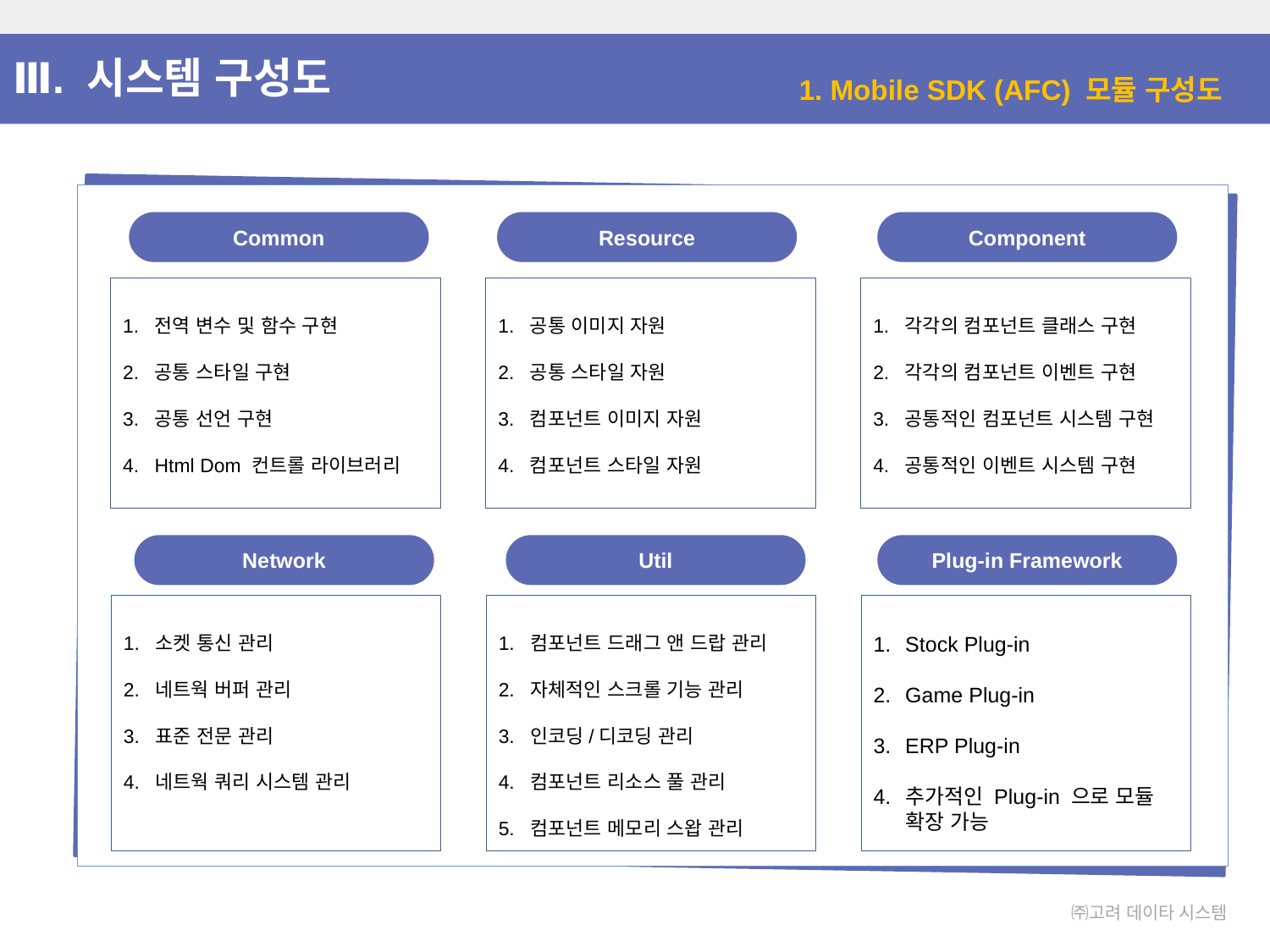

Ⅲ. 시스템 구성도

1. Mobile SDK (AFC) 모듈 구성도

Common
Resource
Component

전역 변수 및 함수 구현

공통 스타일 구현

공통 선언 구현

Html Dom 컨트롤 라이브러리

공통 이미지 자원

공통 스타일 자원

컴포넌트 이미지 자원

컴포넌트 스타일 자원

각각의 컴포넌트 클래스 구현

각각의 컴포넌트 이벤트 구현

공통적인 컴포넌트 시스템 구현

공통적인 이벤트 시스템 구현

Network
Util
Plug-in Framework

소켓 통신 관리

네트웍 버퍼 관리

표준 전문 관리

네트웍 쿼리 시스템 관리

컴포넌트 드래그 앤 드랍 관리

자체적인 스크롤 기능 관리

인코딩/디코딩 관리

컴포넌트 리소스 풀 관리

컴포넌트 메모리 스왑 관리

Stock Plug-in

Game Plug-in

ERP Plug-in

추가적인 Plug-in 으로 모듈 확장 가능